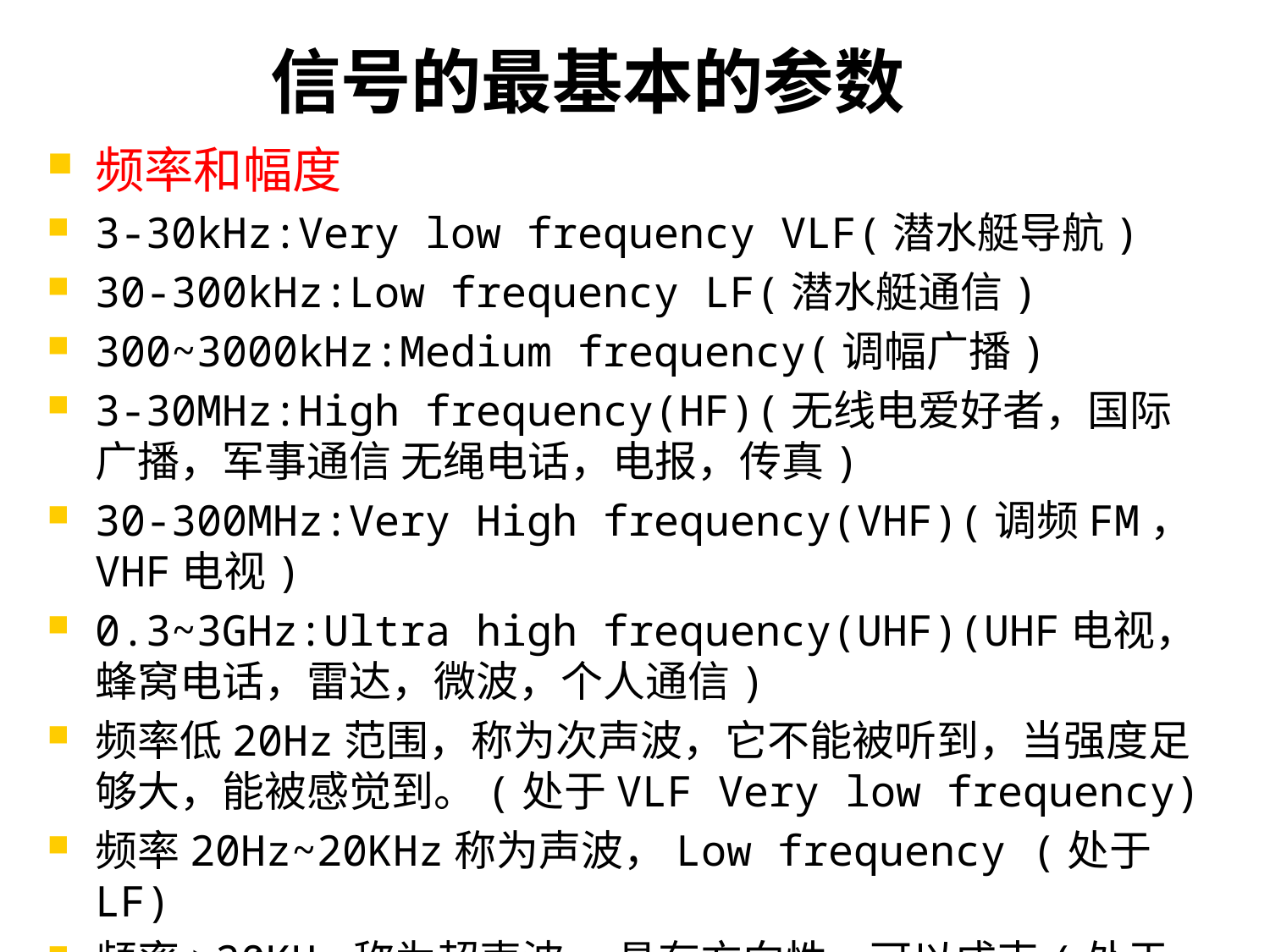

信号的最基本的参数
频率和幅度
3-30kHz:Very low frequency VLF(潜水艇导航)
30-300kHz:Low frequency LF(潜水艇通信)
300~3000kHz:Medium frequency(调幅广播)
3-30MHz:High frequency(HF)(无线电爱好者，国际广播，军事通信 无绳电话，电报，传真)
30-300MHz:Very High frequency(VHF)(调频FM，VHF电视)
0.3~3GHz:Ultra high frequency(UHF)(UHF电视，蜂窝电话，雷达，微波，个人通信)
频率低20Hz范围，称为次声波，它不能被听到，当强度足够大，能被感觉到。(处于VLF Very low frequency)
频率20Hz~20KHz称为声波，Low frequency (处于LF)
频率>20KHz称为超声波 ，具有方向性，可以成束(处于LF)